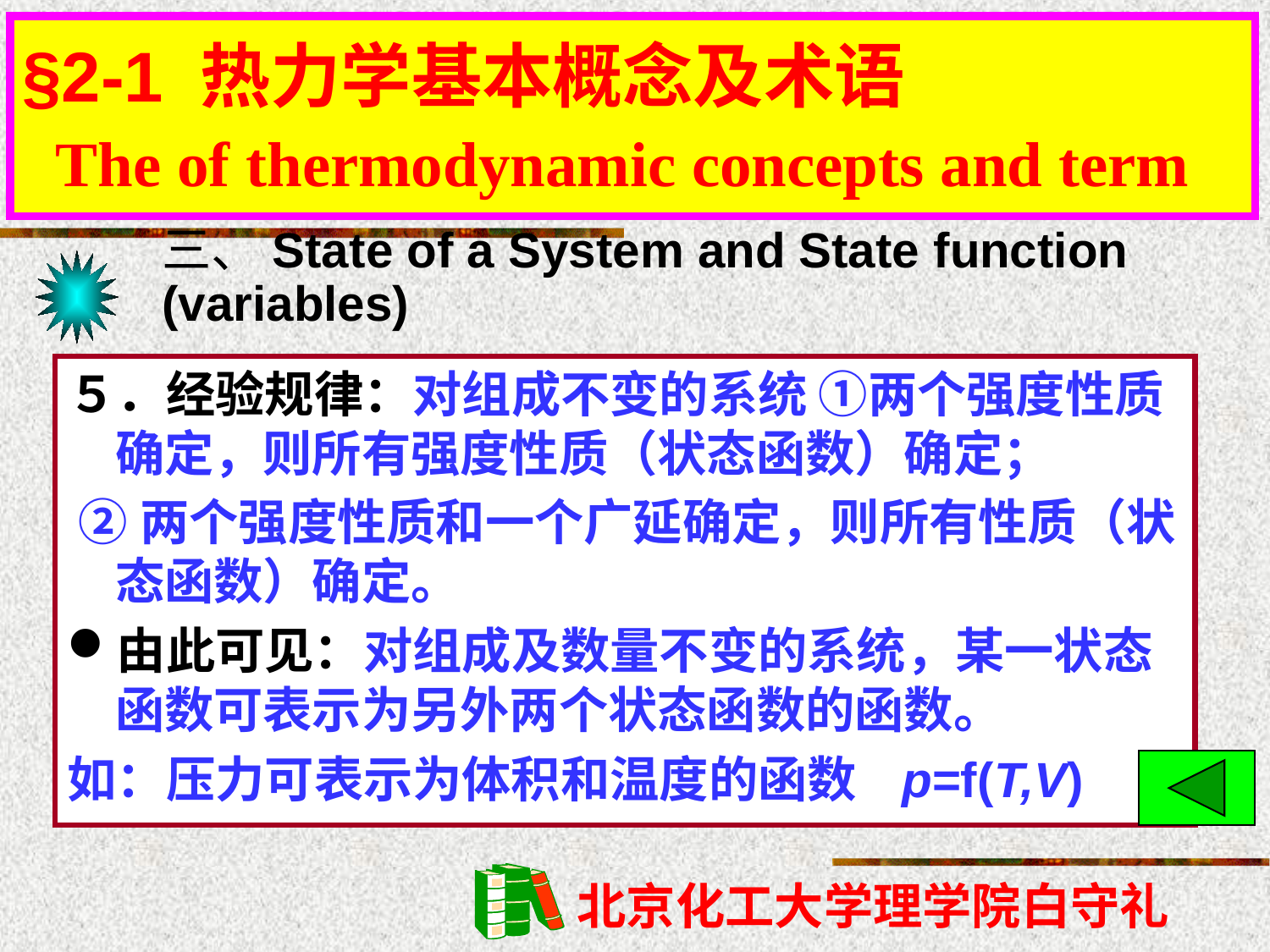

§2-1 热力学基本概念及术语
 The of thermodynamic concepts and term
# §2-1 热力学基本概念及术语

三、State of a System and State function (variables)
５．经验规律：对组成不变的系统 ①两个强度性质确定，则所有强度性质（状态函数）确定；
 ②两个强度性质和一个广延确定，则所有性质（状态函数）确定。
由此可见：对组成及数量不变的系统，某一状态函数可表示为另外两个状态函数的函数。
如：压力可表示为体积和温度的函数   p=f(T,V)